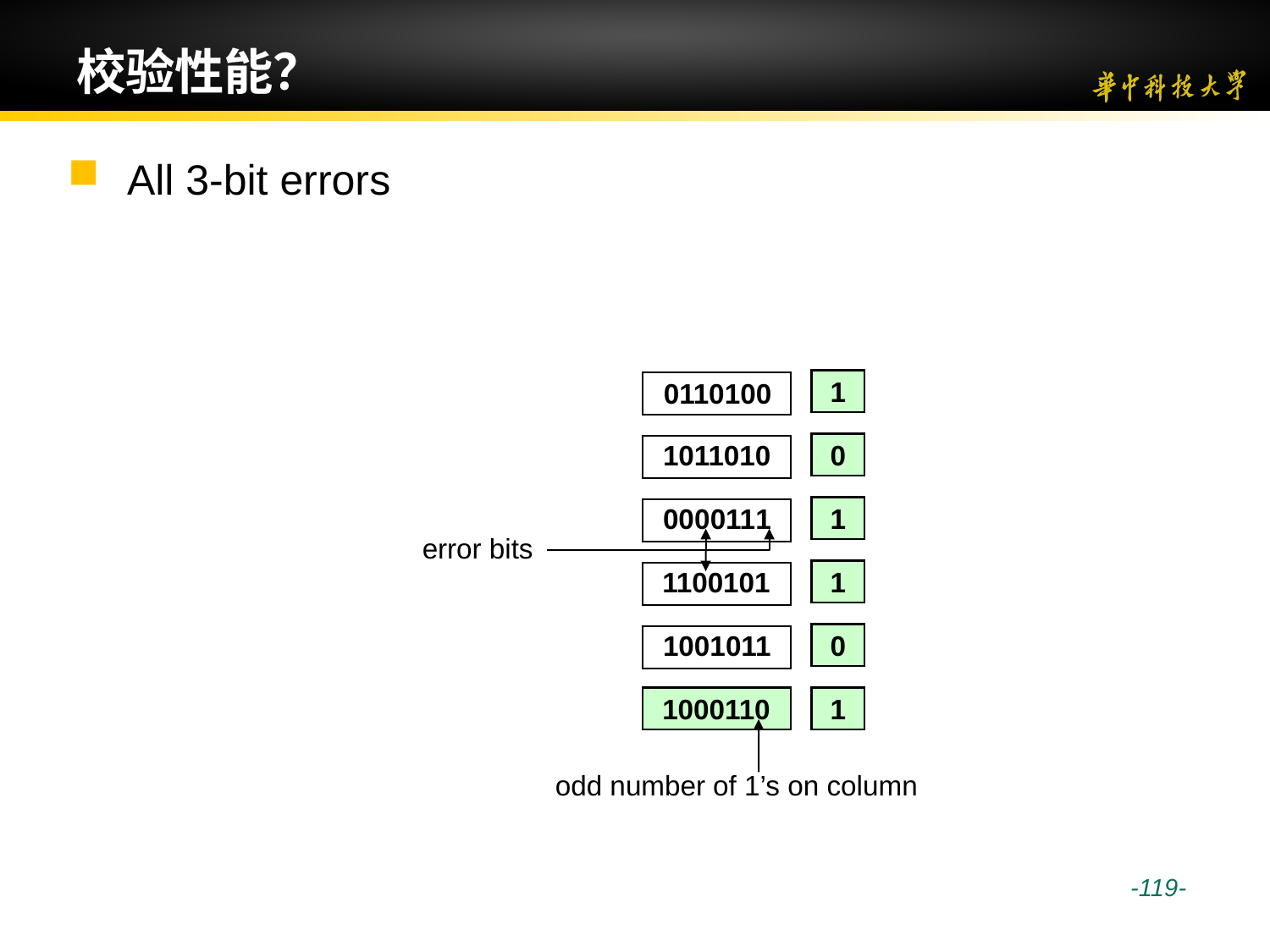

# 校验性能？
 All 3-bit errors

0110100
1

1011010
0

0000111
1

error bits

 1100101
1

1001011
0

1000110
1

odd number of 1’s on column
 -119-